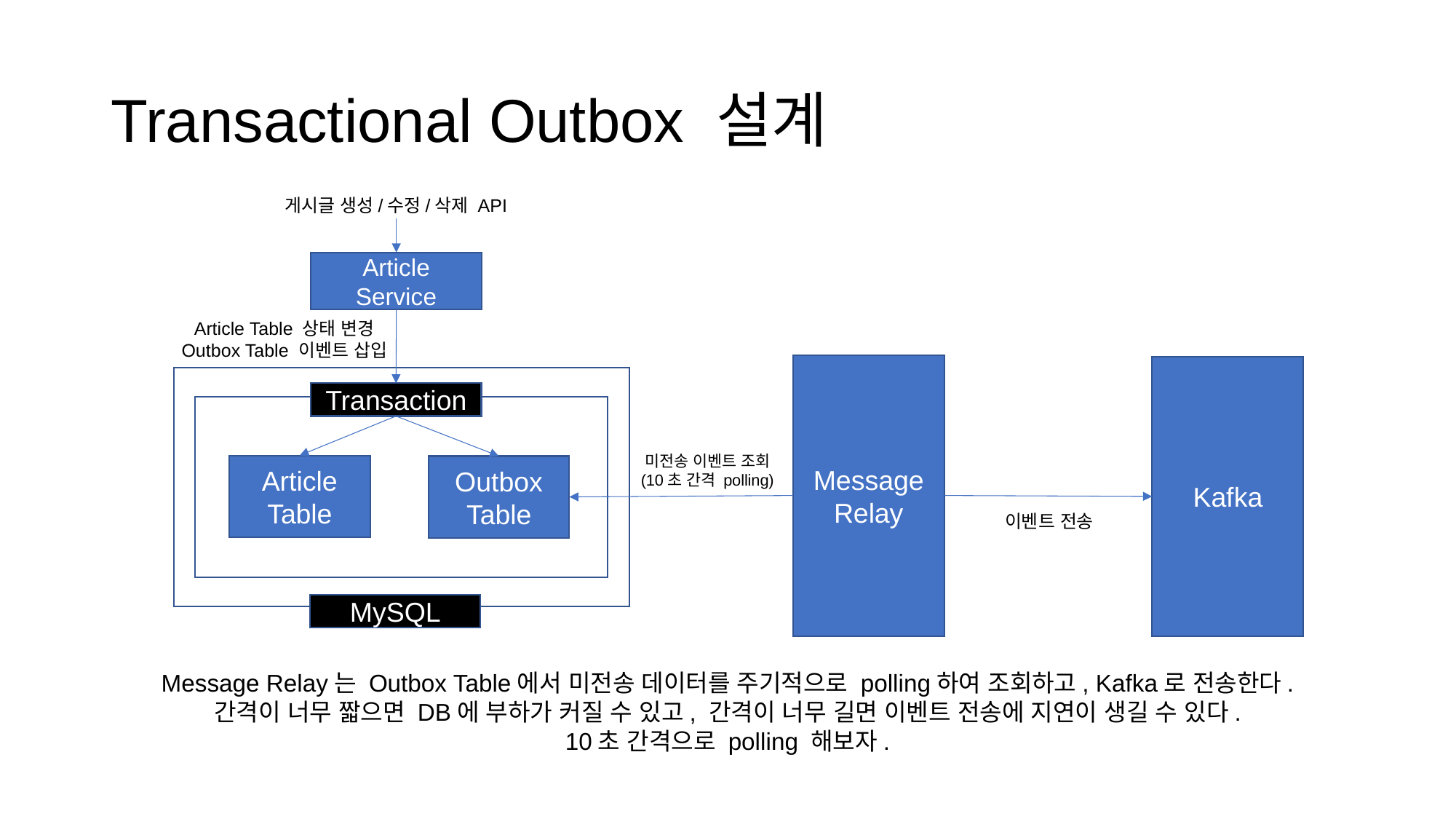

# Transactional Outbox 설계
게시글 생성/수정/삭제 API
Article Service
Article Table 상태 변경
Outbox Table 이벤트 삽입
Message
Relay
Kafka

Transaction

미전송 이벤트 조회
(10초 간격 polling)
Article Table
Outbox Table
이벤트 전송
MySQL
Message Relay는 Outbox Table에서 미전송 데이터를 주기적으로 polling하여 조회하고, Kafka로 전송한다.
간격이 너무 짧으면 DB에 부하가 커질 수 있고, 간격이 너무 길면 이벤트 전송에 지연이 생길 수 있다.
10초 간격으로 polling 해보자.